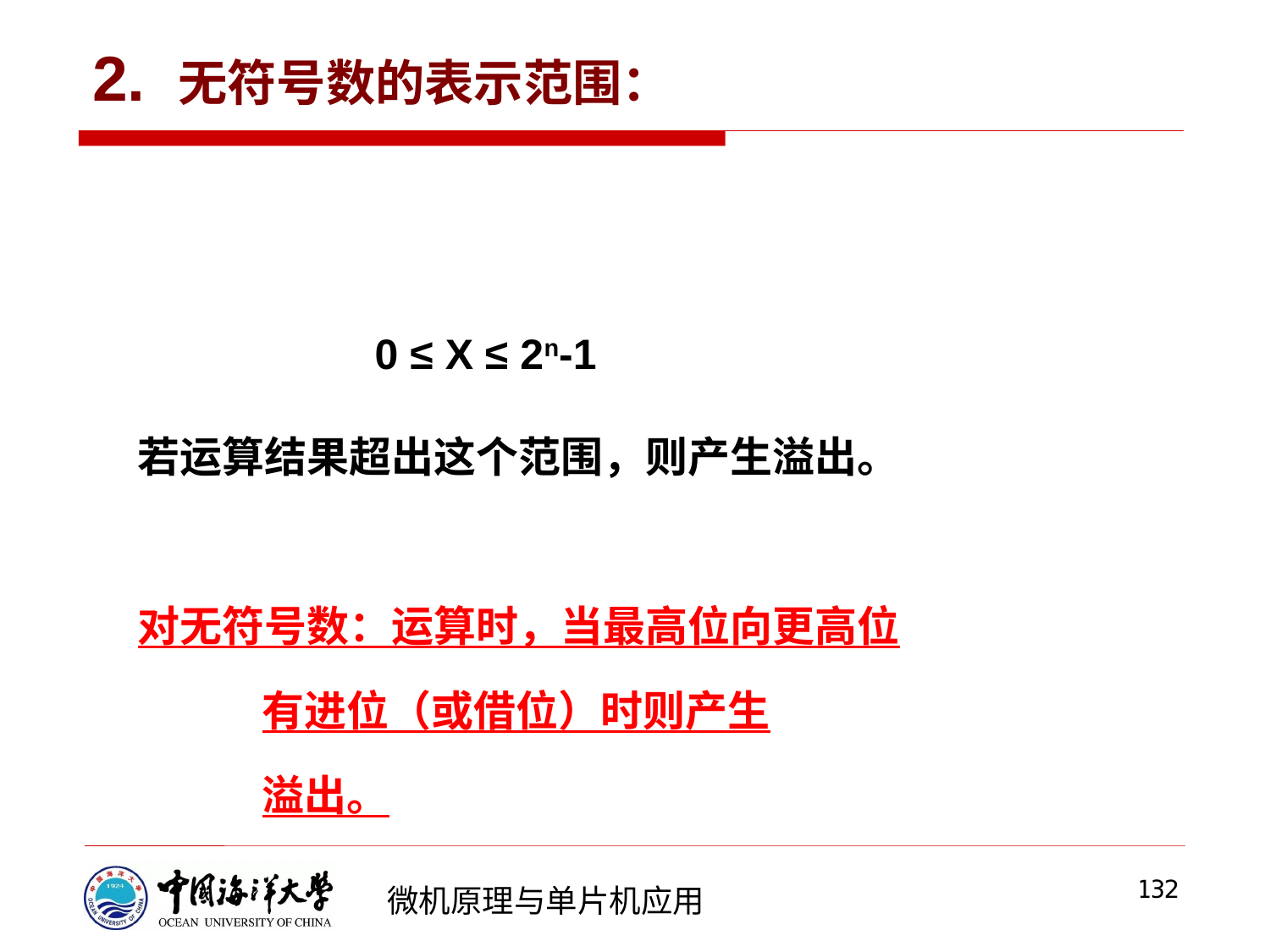

# 2. 无符号数的表示范围：
                    0 ≤ X ≤ 2n-1
若运算结果超出这个范围，则产生溢出。

对无符号数：运算时，当最高位向更高位
            有进位（或借位）时则产生
            溢出。
132